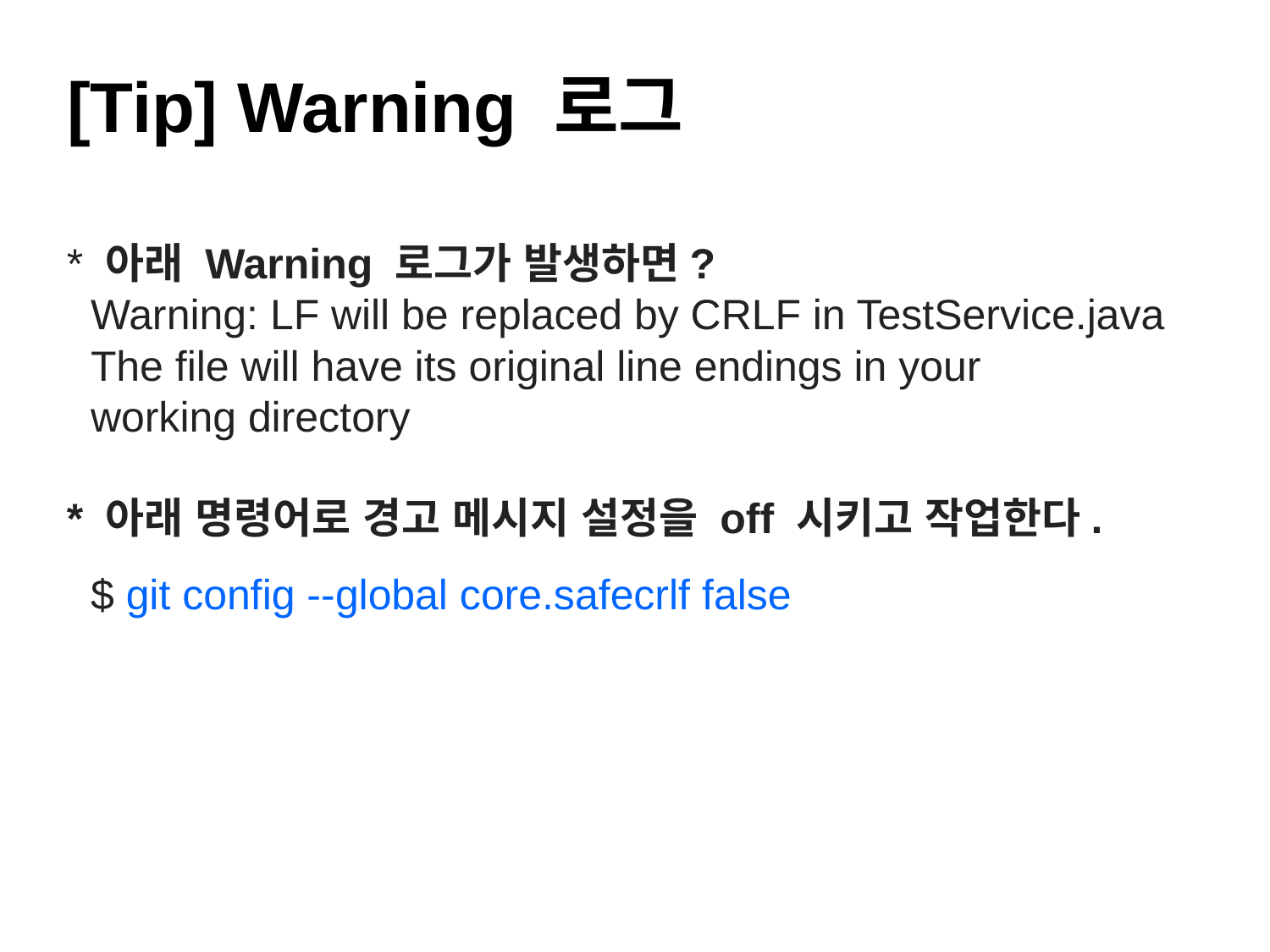

[Tip] Warning 로그
* 아래 Warning 로그가 발생하면?
  Warning: LF will be replaced by CRLF in TestService.java
  The file will have its original line endings in your
  working directory

* 아래 명령어로 경고 메시지 설정을 off 시키고 작업한다.
  $ git config --global core.safecrlf false